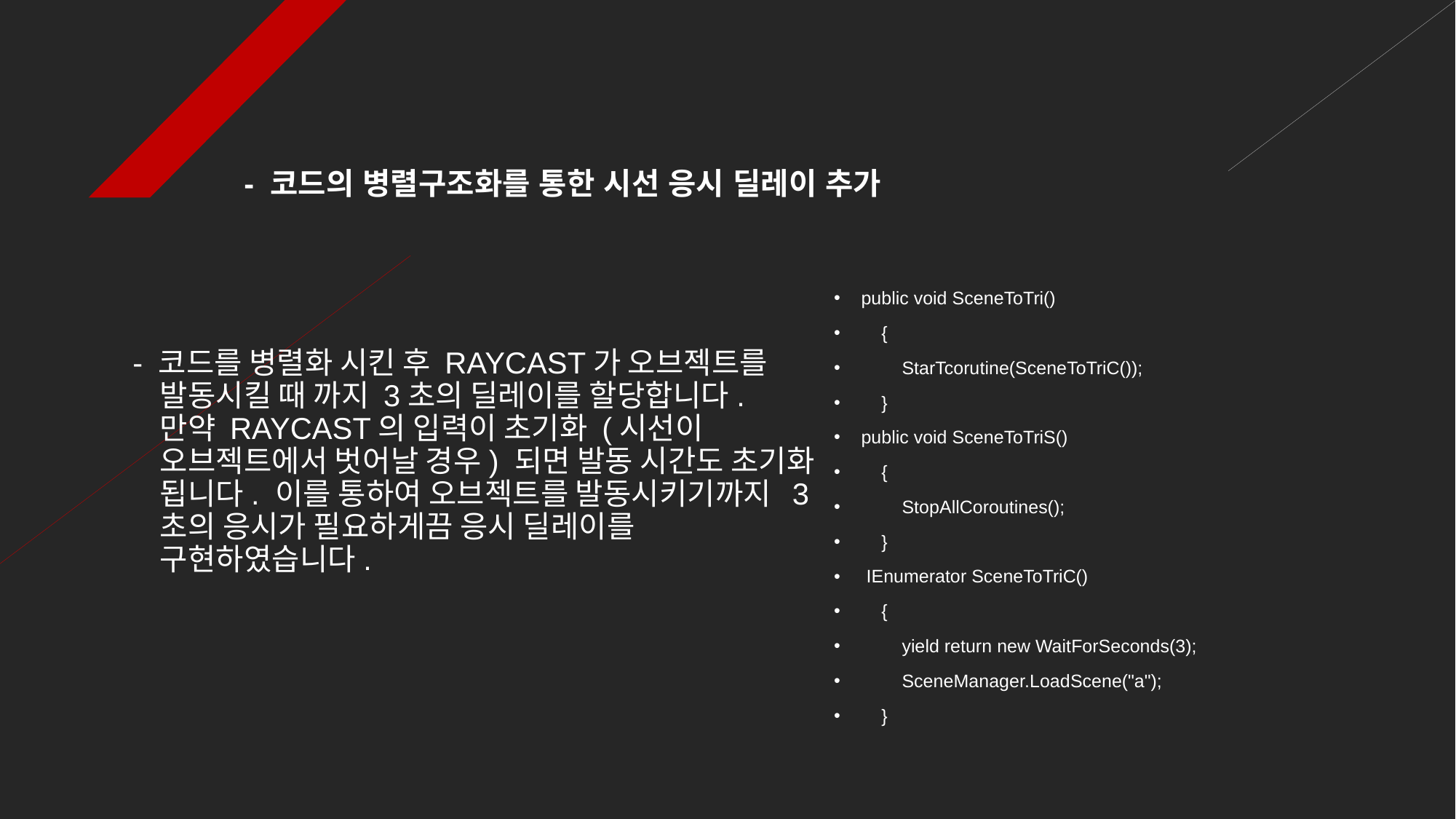

# - 코드의 병렬구조화를 통한 시선 응시 딜레이 추가

public void SceneToTri()
    {
        StarTcorutine(SceneToTriC());
    }
public void SceneToTriS()
    {
        StopAllCoroutines();
    }
 IEnumerator SceneToTriC()
    {
        yield return new WaitForSeconds(3);
        SceneManager.LoadScene("a");
    }

- 코드를 병렬화 시킨 후 RAYCAST가 오브젝트를 발동시킬 때 까지 3초의 딜레이를 할당합니다.
만약 RAYCAST의 입력이 초기화 (시선이 오브젝트에서 벗어날 경우) 되면 발동 시간도 초기화 됩니다. 이를 통하여 오브젝트를 발동시키기까지  3초의 응시가 필요하게끔 응시 딜레이를 구현하였습니다.